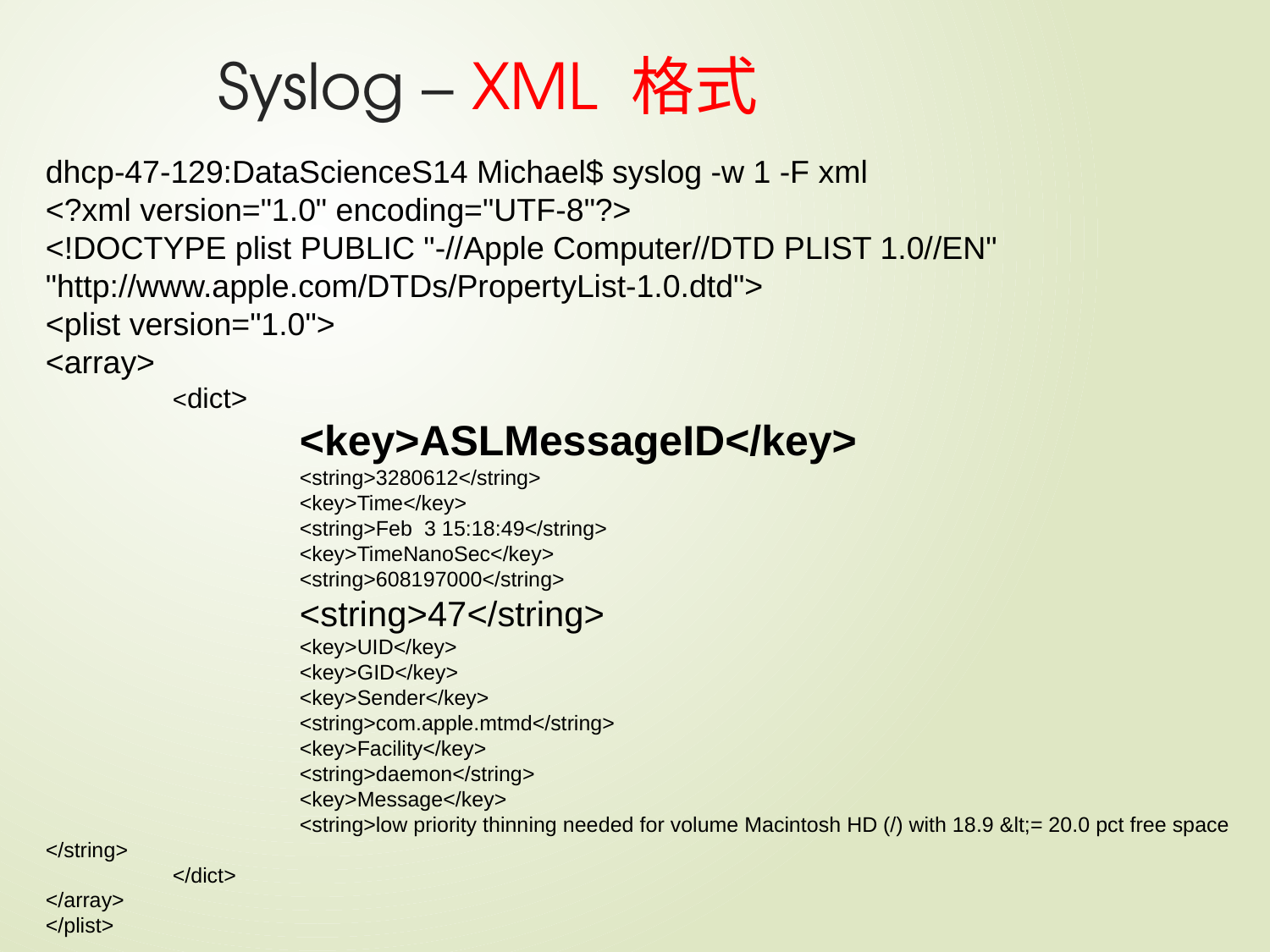

# Syslog – XML 格式
dhcp-47-129:DataScienceS14 Michael$ syslog -w 1 -F xml
<?xml version="1.0" encoding="UTF-8"?>
<!DOCTYPE plist PUBLIC "-//Apple Computer//DTD PLIST 1.0//EN" "http://www.apple.com/DTDs/PropertyList-1.0.dtd">
<plist version="1.0">
<array>
	<dict>
		<key>ASLMessageID</key>
		<string>3280612</string>
		<key>Time</key>
		<string>Feb  3 15:18:49</string>
		<key>TimeNanoSec</key>
		<string>608197000</string>
		<string>47</string>
		<key>UID</key>
		<key>GID</key>
		<key>Sender</key>
		<string>com.apple.mtmd</string>
		<key>Facility</key>
		<string>daemon</string>
		<key>Message</key>
		<string>low priority thinning needed for volume Macintosh HD (/) with 18.9 &lt;= 20.0 pct free space </string>
	</dict>
</array>
</plist>